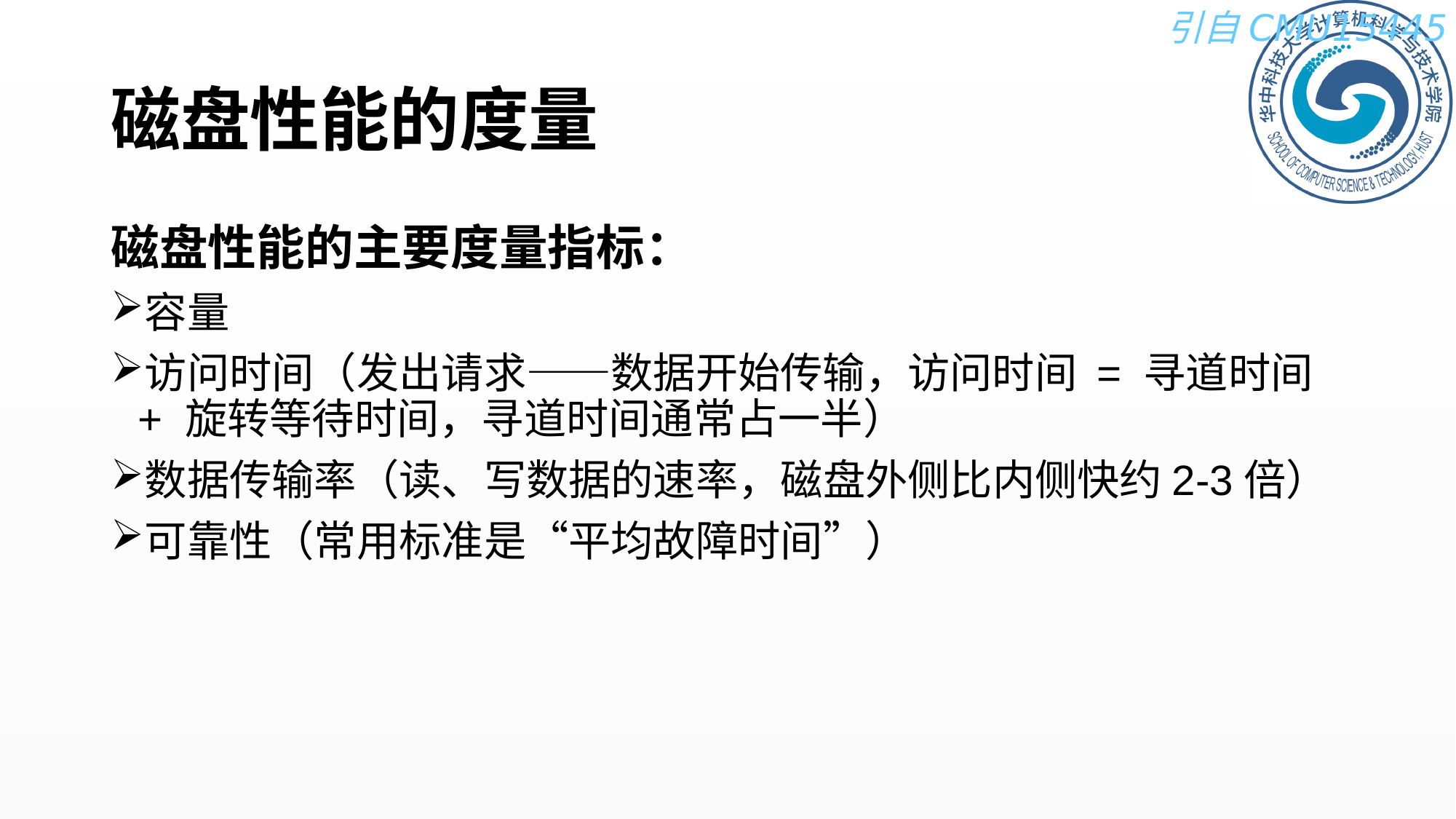

# 磁盘性能的度量
磁盘性能的主要度量指标：
容量
访问时间（发出请求——数据开始传输，访问时间 = 寻道时间 + 旋转等待时间，寻道时间通常占一半）
数据传输率（读、写数据的速率，磁盘外侧比内侧快约2-3倍）
可靠性（常用标准是“平均故障时间”）
10